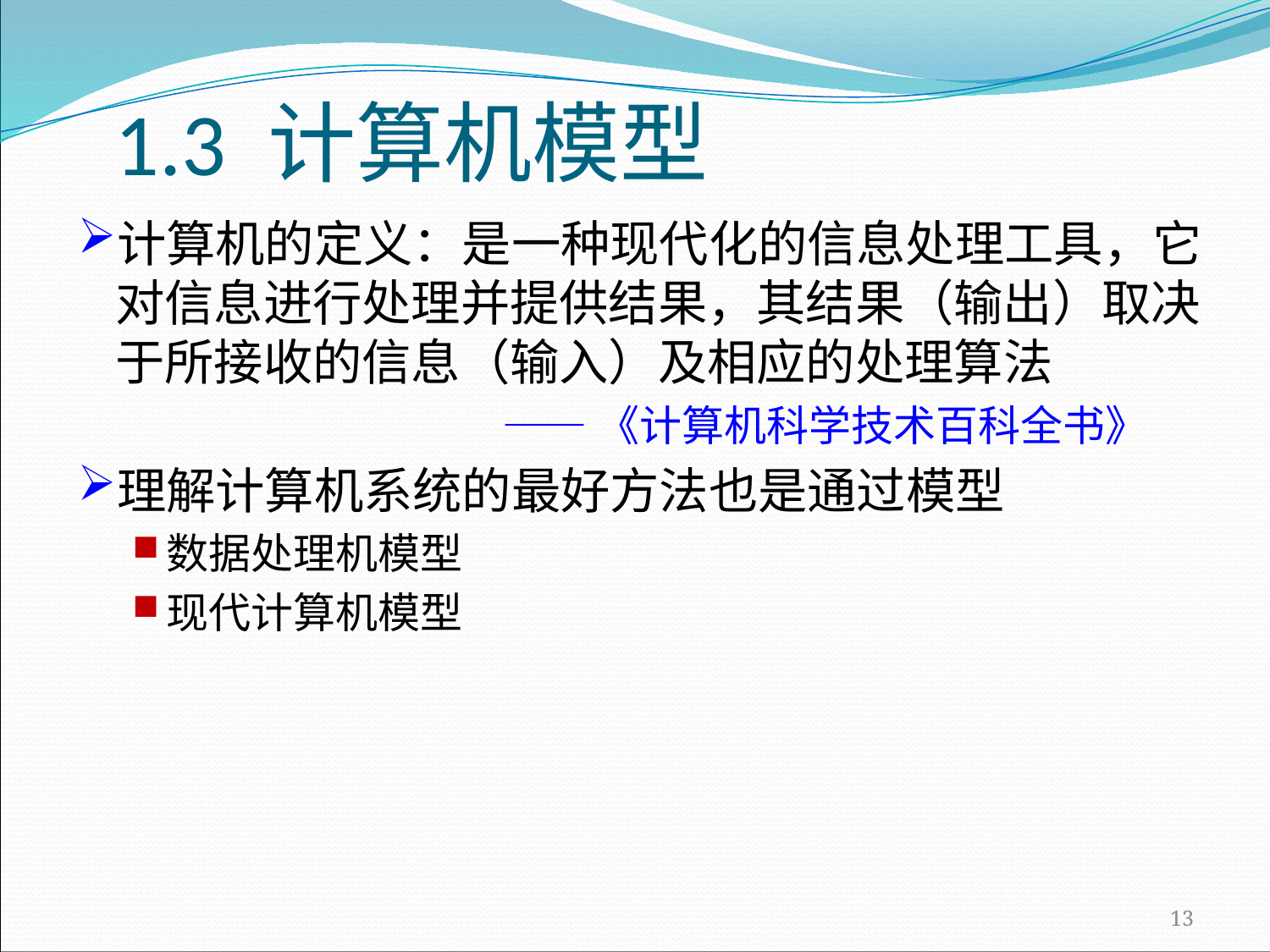

# 1.3 计算机模型
计算机的定义：是一种现代化的信息处理工具，它对信息进行处理并提供结果，其结果（输出）取决于所接收的信息（输入）及相应的处理算法
                                      ——《计算机科学技术百科全书》
理解计算机系统的最好方法也是通过模型
数据处理机模型
现代计算机模型
13